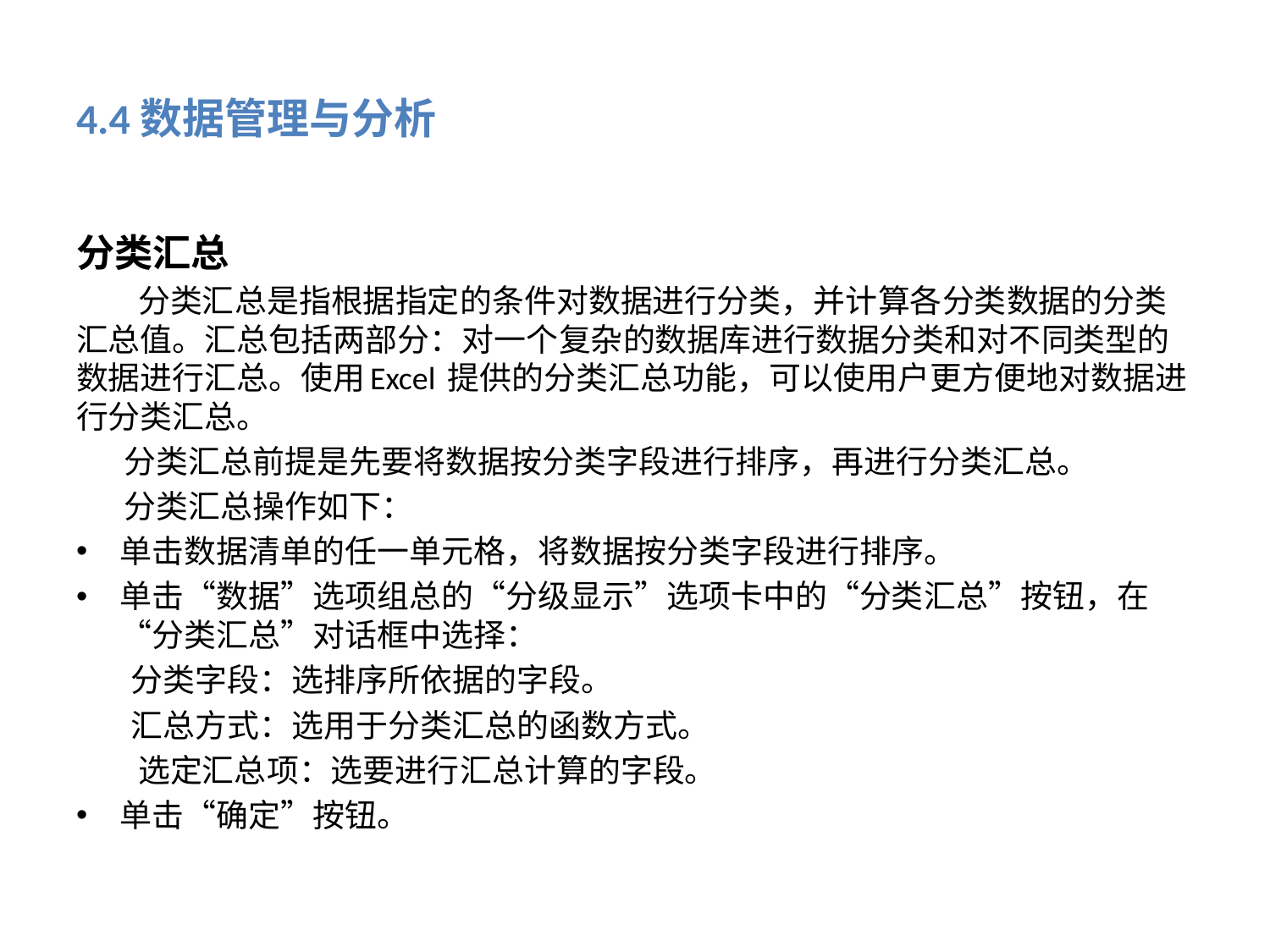

# 4.4数据管理与分析
分类汇总
        分类汇总是指根据指定的条件对数据进行分类，并计算各分类数据的分类汇总值。汇总包括两部分：对一个复杂的数据库进行数据分类和对不同类型的数据进行汇总。使用Excel 提供的分类汇总功能，可以使用户更方便地对数据进行分类汇总。
      分类汇总前提是先要将数据按分类字段进行排序，再进行分类汇总。
      分类汇总操作如下：
单击数据清单的任一单元格，将数据按分类字段进行排序。
单击“数据”选项组总的“分级显示”选项卡中的“分类汇总”按钮，在“分类汇总”对话框中选择：
       分类字段：选排序所依据的字段。
       汇总方式：选用于分类汇总的函数方式。
        选定汇总项：选要进行汇总计算的字段。
单击“确定”按钮。